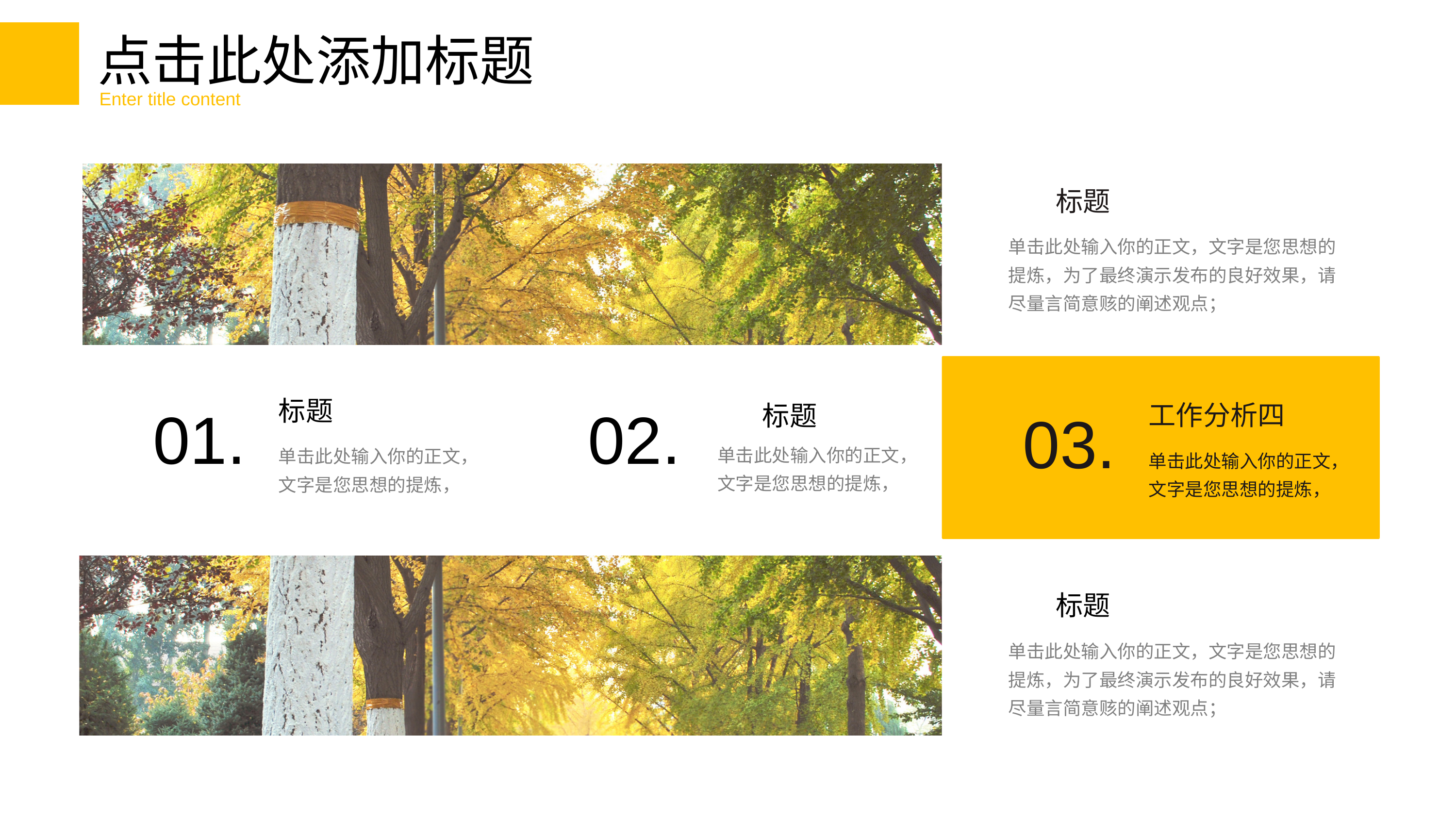

点击此处添加标题
Enter title content

标题
单击此处输入你的正文，文字是您思想的提炼，为了最终演示发布的良好效果，请尽量言简意赅的阐述观点；

标题
01.
02.
工作分析四
标题
03.
单击此处输入你的正文，文字是您思想的提炼，
单击此处输入你的正文，文字是您思想的提炼，
单击此处输入你的正文，文字是您思想的提炼，

标题
单击此处输入你的正文，文字是您思想的提炼，为了最终演示发布的良好效果，请尽量言简意赅的阐述观点；